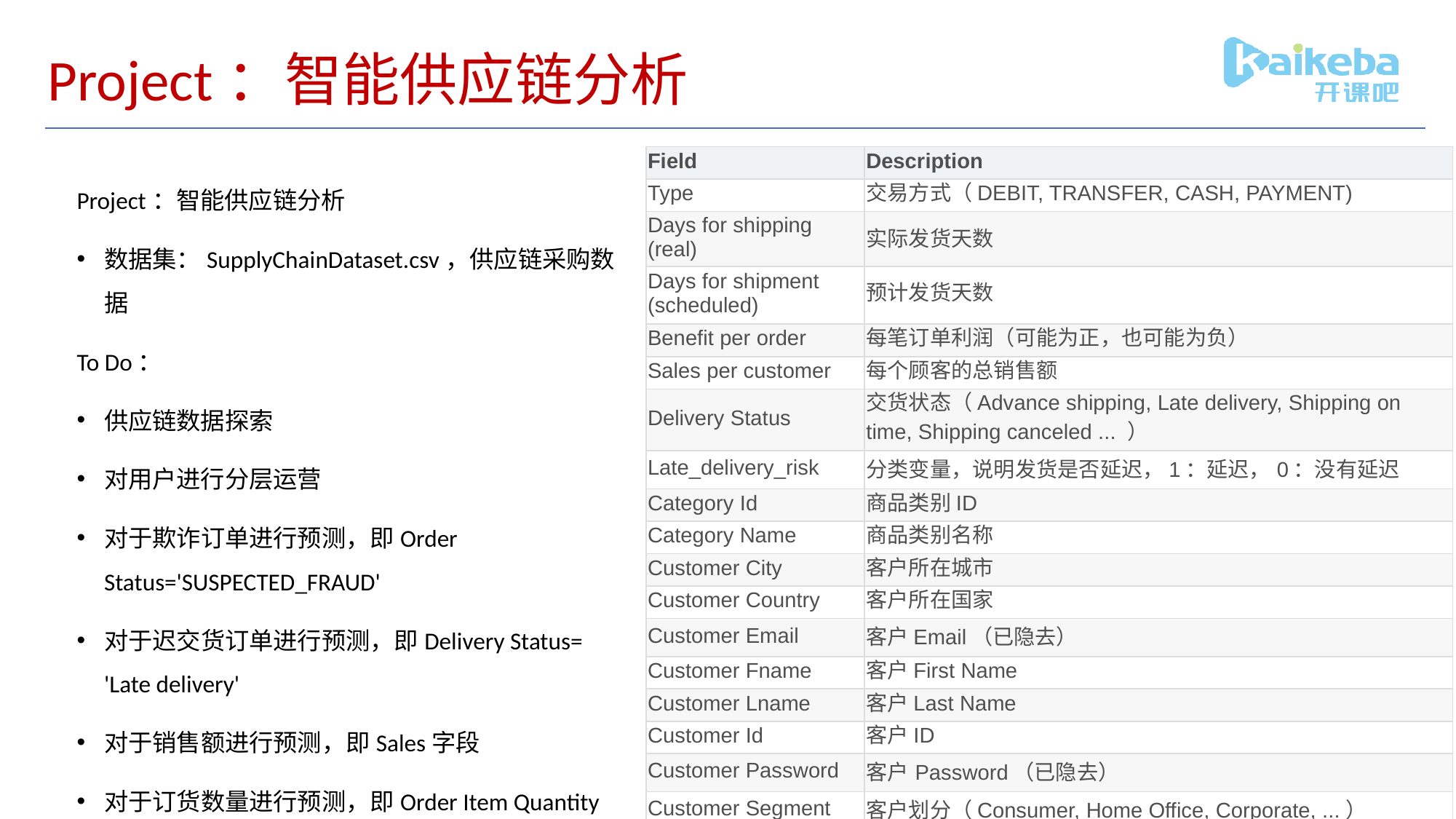

# Project：智能供应链分析
| Field | Description |
| --- | --- |
| Type | 交易方式（DEBIT, TRANSFER, CASH, PAYMENT) |
| Days for shipping (real) | 实际发货天数 |
| Days for shipment (scheduled) | 预计发货天数 |
| Benefit per order | 每笔订单利润（可能为正，也可能为负） |
| Sales per customer | 每个顾客的总销售额 |
| Delivery Status | 交货状态（Advance shipping, Late delivery, Shipping on time, Shipping canceled ... ） |
| Late\_delivery\_risk | 分类变量，说明发货是否延迟，1：延迟，0：没有延迟 |
| Category Id | 商品类别ID |
| Category Name | 商品类别名称 |
| Customer City | 客户所在城市 |
| Customer Country | 客户所在国家 |
| Customer Email | 客户Email（已隐去） |
| Customer Fname | 客户First Name |
| Customer Lname | 客户Last Name |
| Customer Id | 客户ID |
| Customer Password | 客户Password（已隐去） |
| Customer Segment | 客户划分（Consumer, Home Office, Corporate, ...） |
Project：智能供应链分析
数据集：SupplyChainDataset.csv，供应链采购数据
To Do：
供应链数据探索
对用户进行分层运营
对于欺诈订单进行预测，即Order Status='SUSPECTED_FRAUD'
对于迟交货订单进行预测，即Delivery Status= 'Late delivery'
对于销售额进行预测，即Sales字段
对于订货数量进行预测，即Order Item Quantity